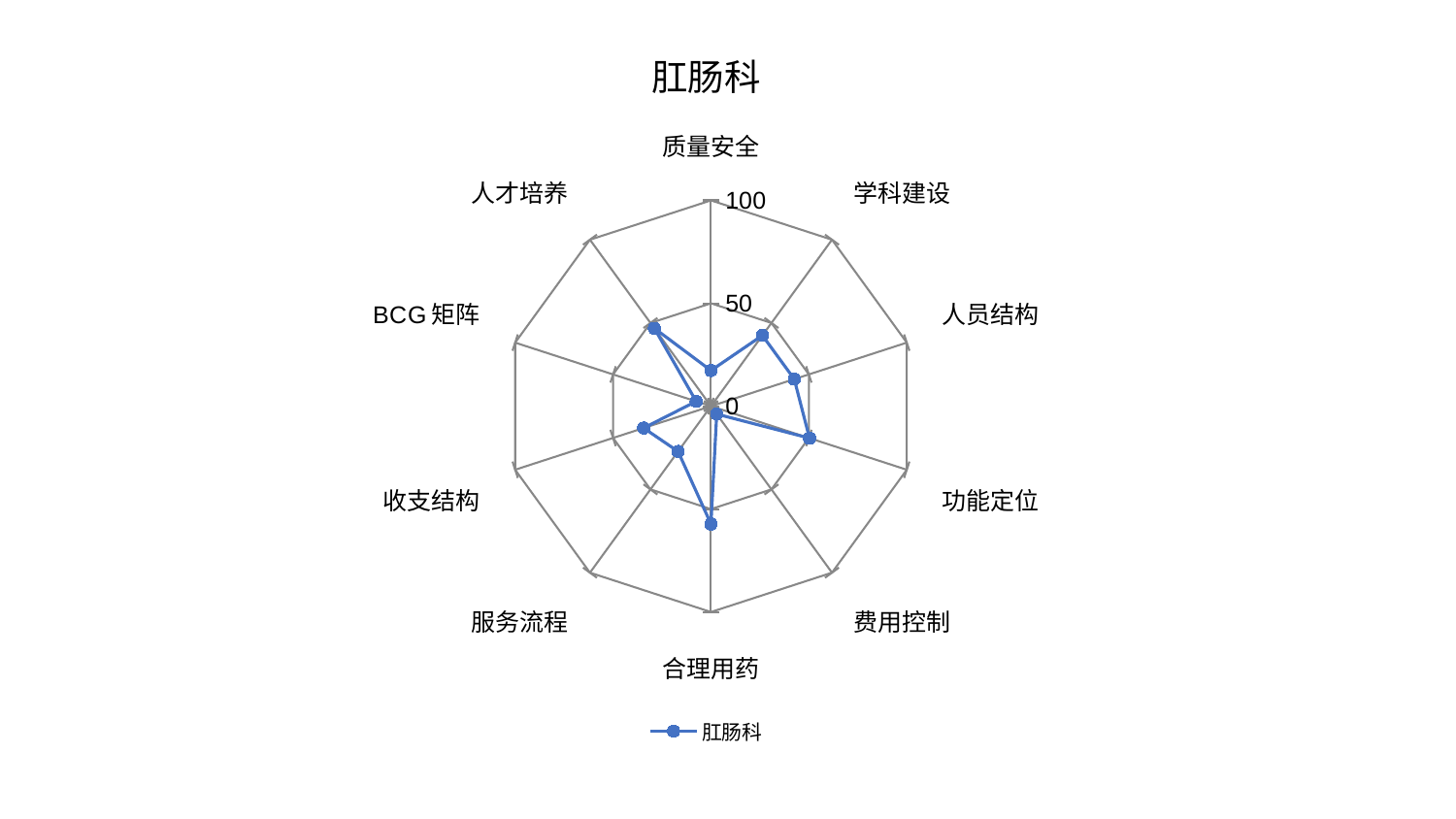

### Chart: 肛肠科

| Category | 肛肠科 |
|---|---|
| 质量安全 | 17.316770225380452 |
| 学科建设 | 42.520353106227155 |
| 人员结构 | 42.55865092923047 |
| 功能定位 | 50.34689382795829 |
| 费用控制 | 4.750288307216526 |
| 合理用药 | 57.26209932739439 |
| 服务流程 | 27.19934134350785 |
| 收支结构 | 34.39827013225751 |
| BCG矩阵 | 7.562702266907679 |
| 人才培养 | 46.80218324279309 |
117